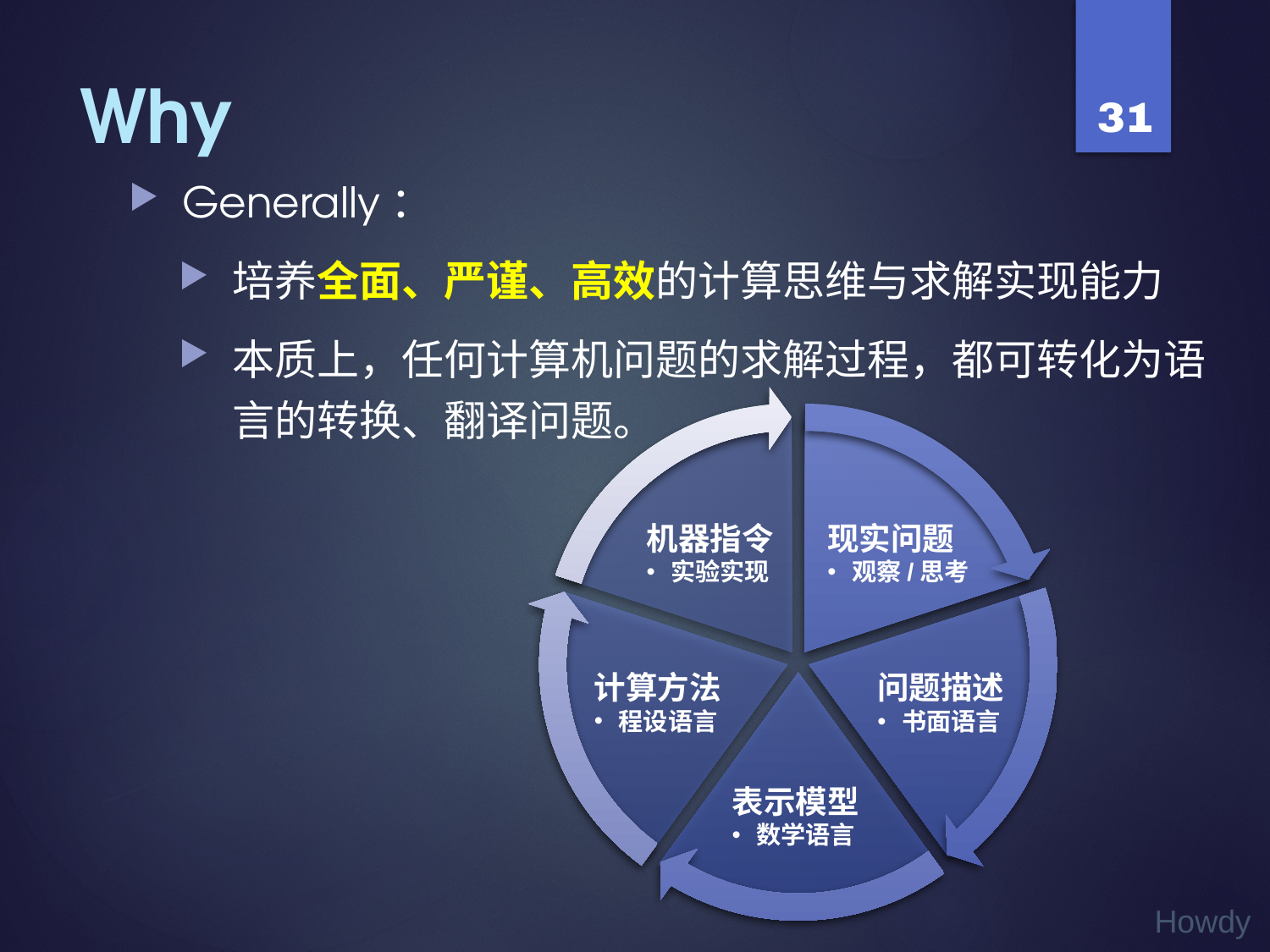

31
# Why
Generally：
培养全面、严谨、高效的计算思维与求解实现能力
本质上，任何计算机问题的求解过程，都可转化为语言的转换、翻译问题。

机器指令
实验实现
现实问题
观察/思考
计算方法
程设语言
问题描述
书面语言
表示模型
数学语言